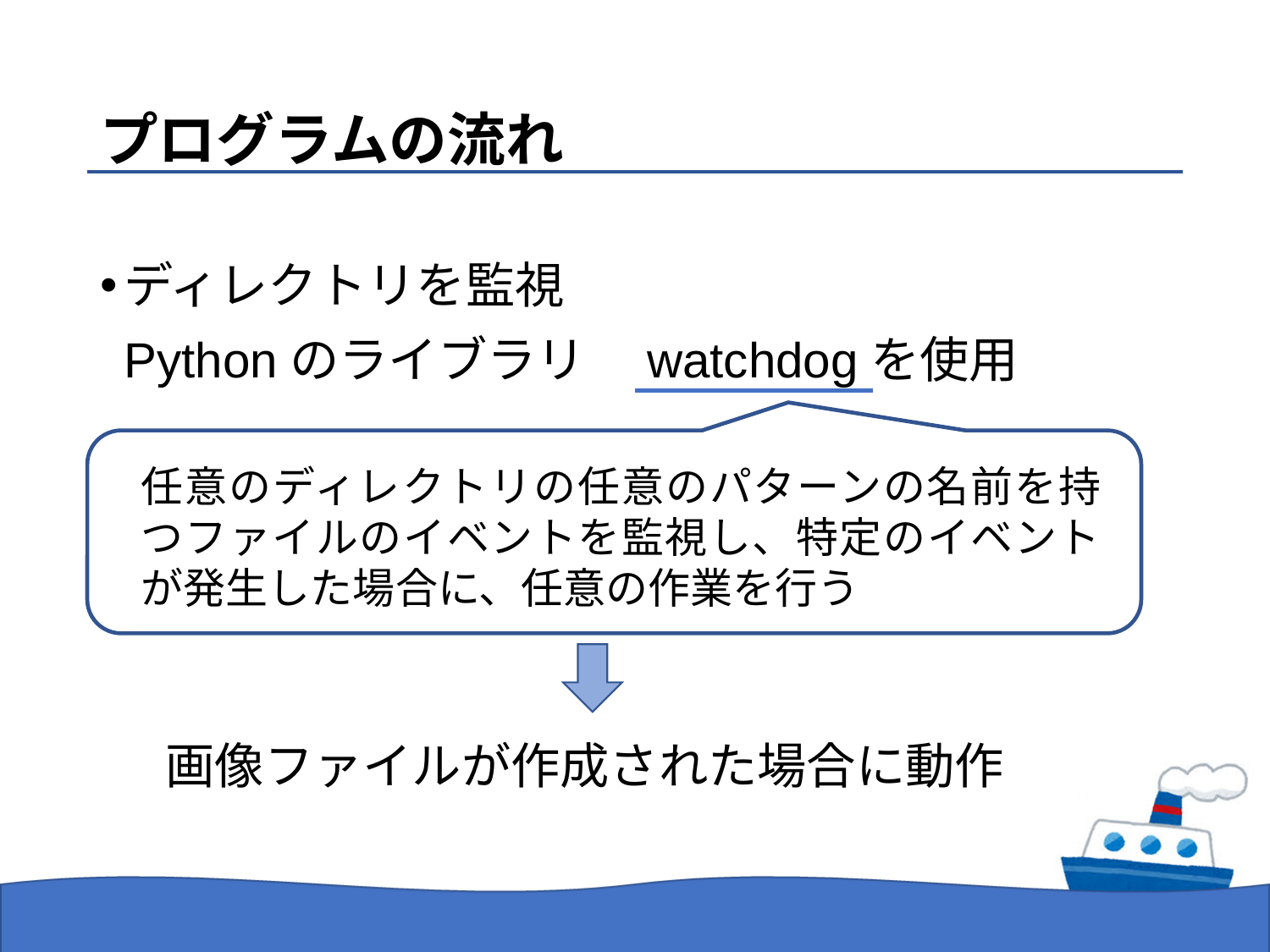

# プログラムの流れ
ディレクトリを監視
Pythonのライブラリ　watchdogを使用

任意のディレクトリの任意のパターンの名前を持つファイルのイベントを監視し、特定のイベントが発生した場合に、任意の作業を行う

画像ファイルが作成された場合に動作